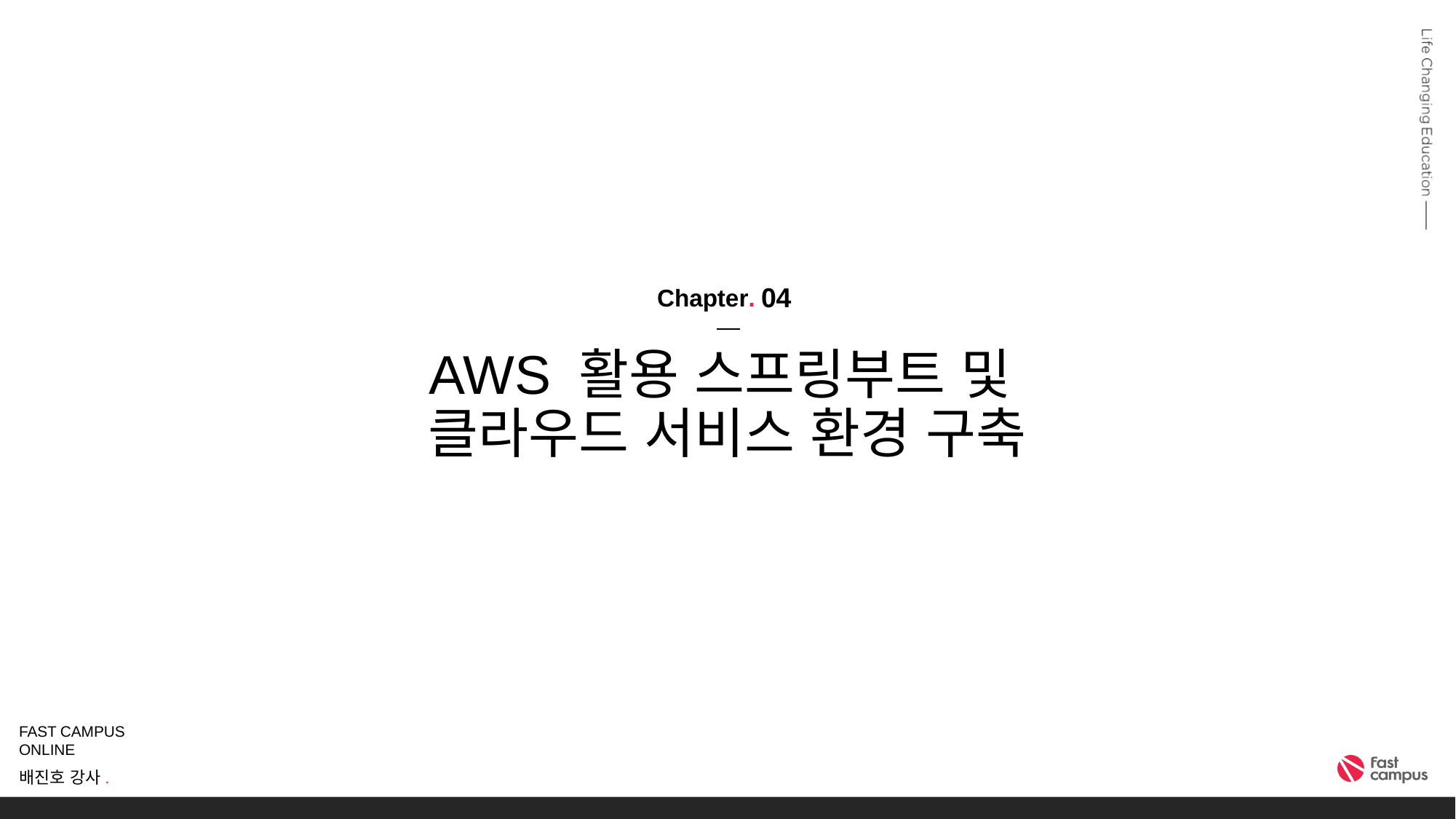

04
# AWS 활용 스프링부트 및 클라우드 서비스 환경 구축